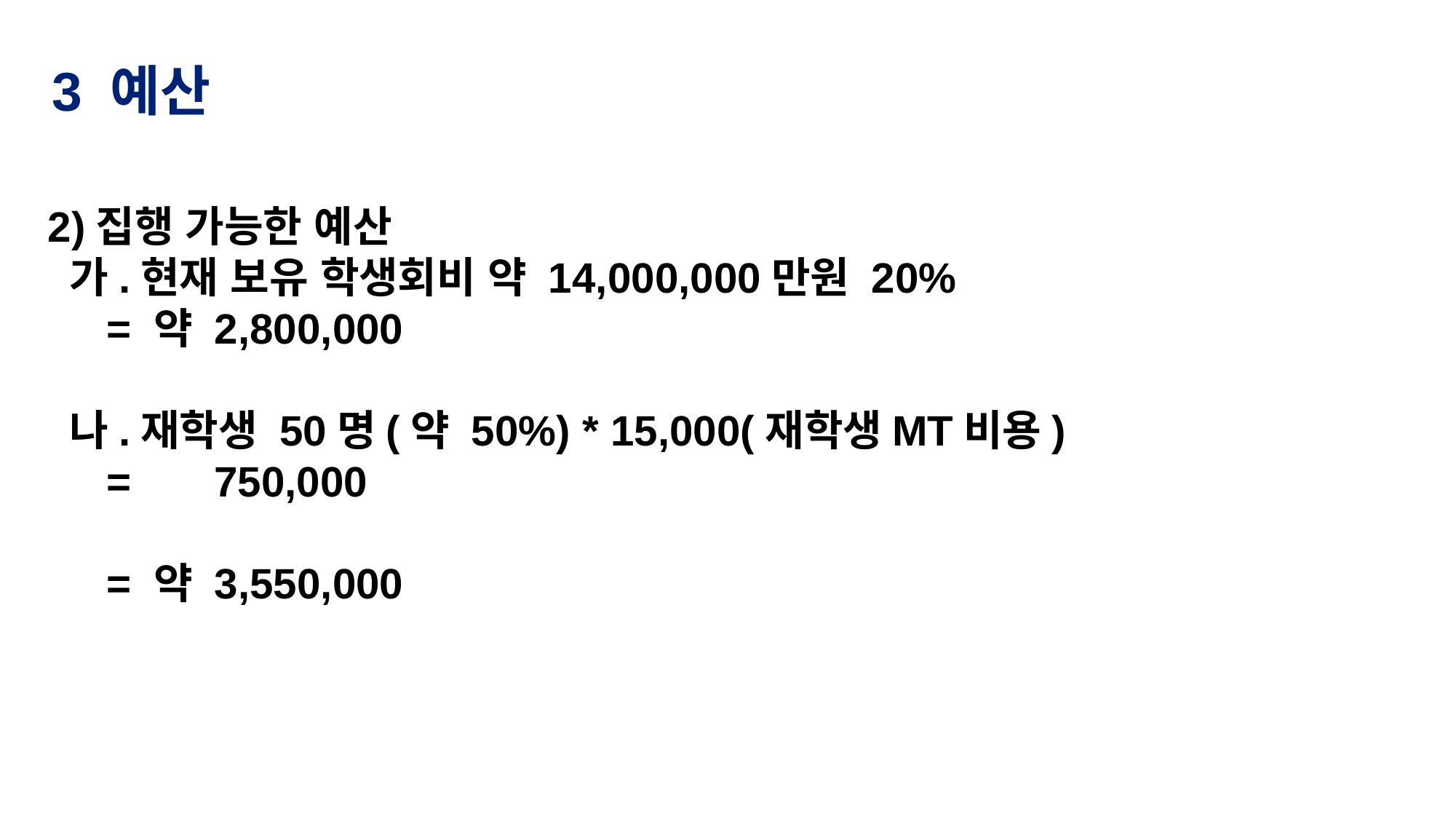

3 예산
 2)집행 가능한 예산
  가.현재 보유 학생회비 약 14,000,000만원 20%
      = 약 2,800,000

  나.재학생 50명(약 50%) * 15,000(재학생MT비용)
      =       750,000

      = 약 3,550,000